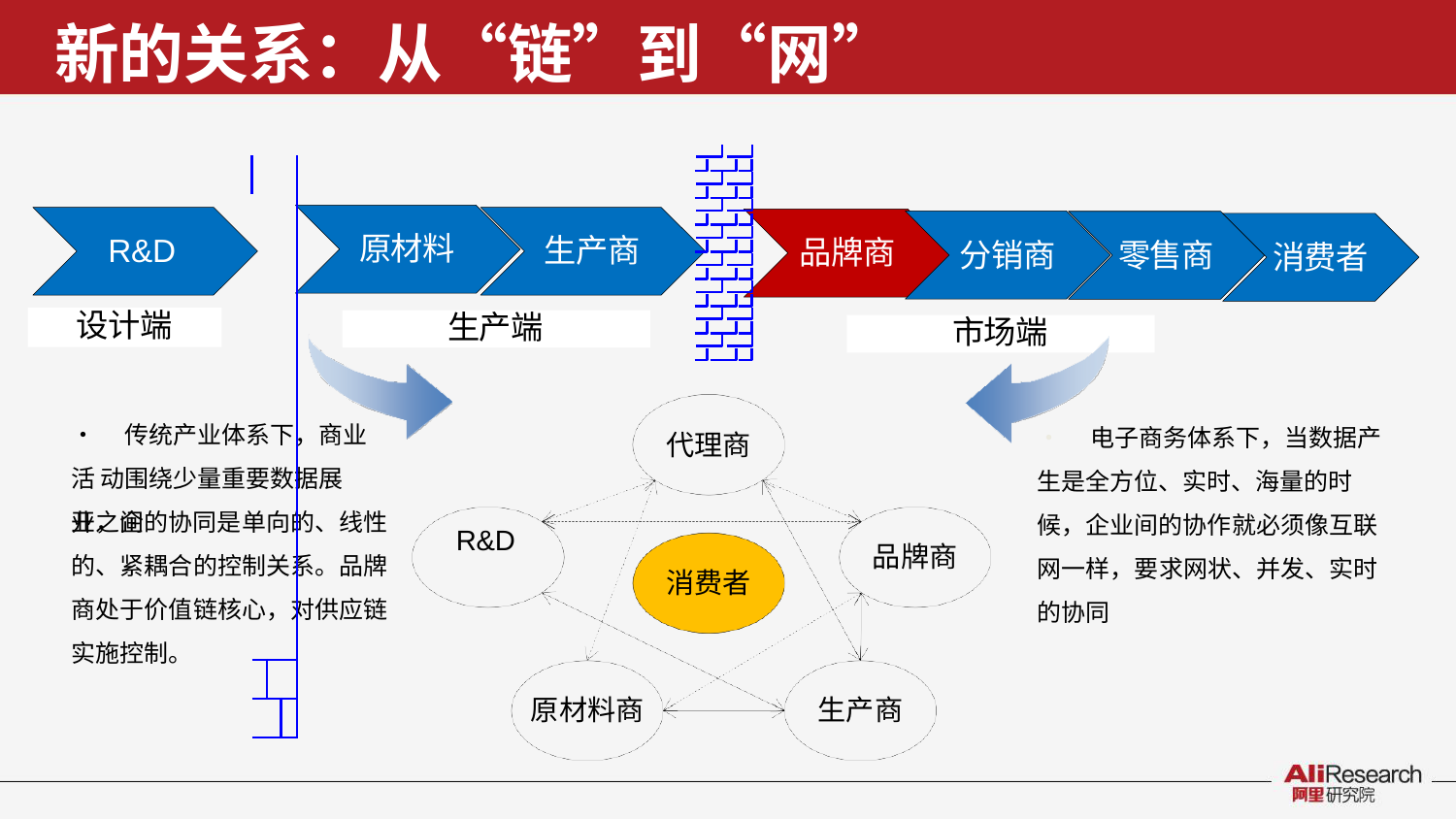

# 新的关系：从“链”到“网”

|  |  |  |
| --- | --- | --- |
|  |  |  |
|  |  |  |
|  |  |  |
|  |  |  |
|  |  |  |
|  |  |  |
|  |  |  |
|  |  |  |
|  |  |  |
|  |  |  |
|  |  |  |
|  |  |  |
|  |  |  |
|  |  |  |

原材料
R&D
生产商
品牌商
分销商
零售商
消费者

设计端
生产端

市场端

•	传统产业体系下，商业活 动围绕少量重要数据展开，企
•	电子商务体系下，当数据产
代理商
生是全方位、实时、海量的时
业之间的协同是单向的、线性 的、紧耦合的控制关系。品牌 商处于价值链核心，对供应链 实施控制。
候，企业间的协作就必须像互联 网一样，要求网状、并发、实时 的协同

R&D
品牌商
消费者
原材料商
生产商